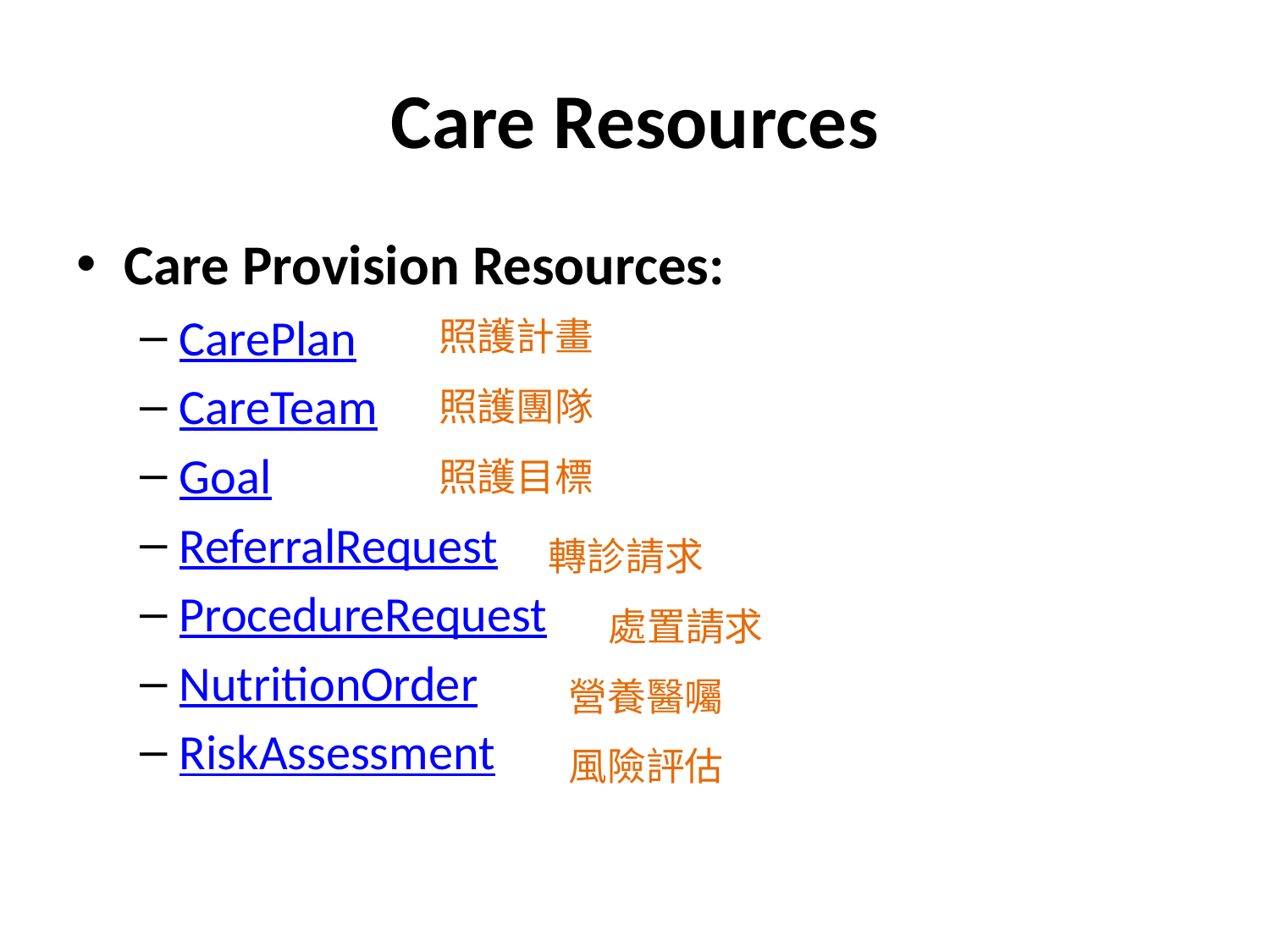

# Care Resources
Care Provision Resources:
CarePlan
CareTeam
Goal
ReferralRequest
ProcedureRequest
NutritionOrder
RiskAssessment
照護計畫
照護團隊
照護目標
轉診請求
處置請求
營養醫囑
風險評估